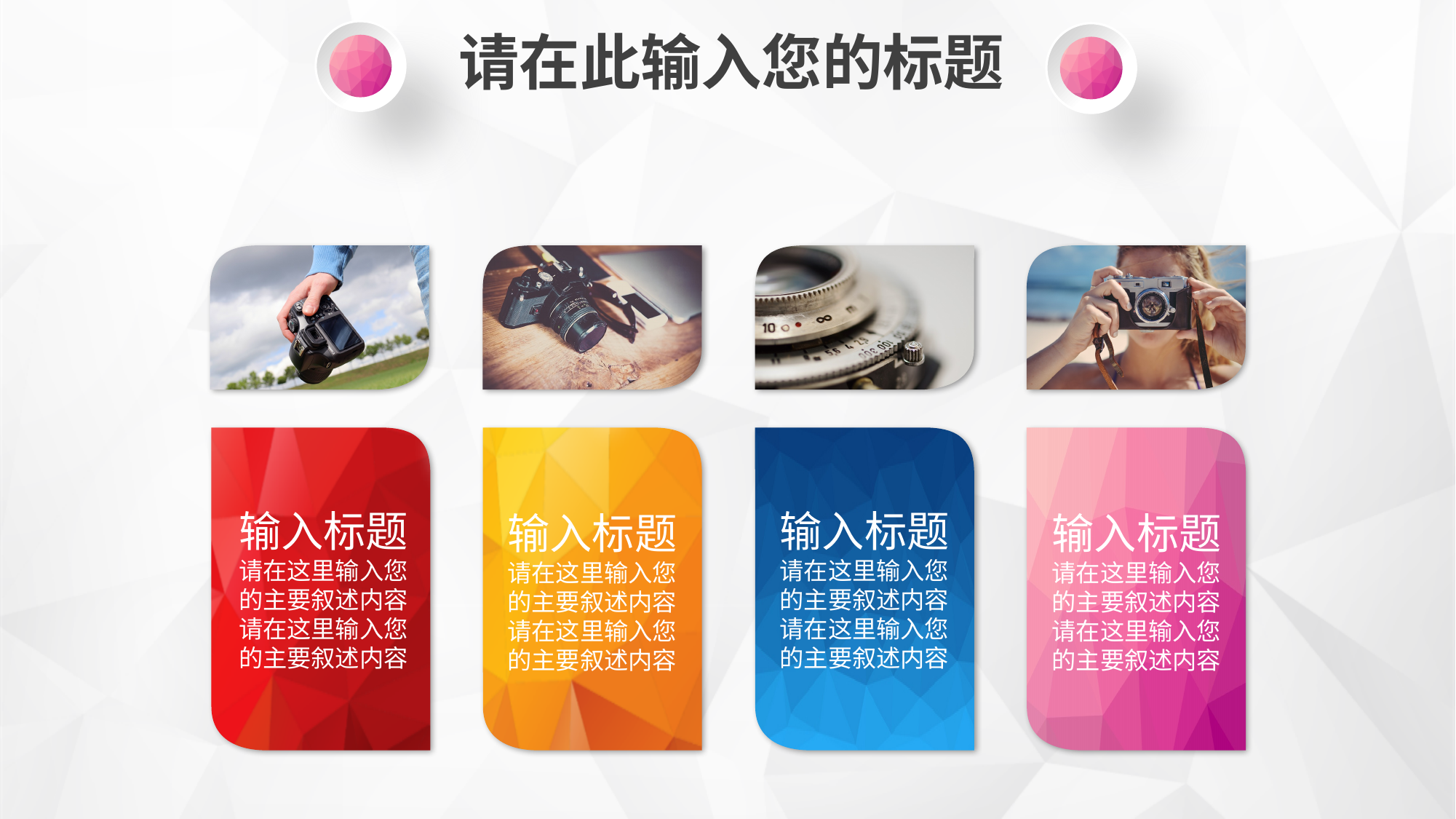

请在此输入您的标题

输入标题
请在这里输入您
的主要叙述内容
请在这里输入您
的主要叙述内容

输入标题
请在这里输入您
的主要叙述内容
请在这里输入您
的主要叙述内容

输入标题
请在这里输入您
的主要叙述内容
请在这里输入您
的主要叙述内容

输入标题
请在这里输入您
的主要叙述内容
请在这里输入您
的主要叙述内容